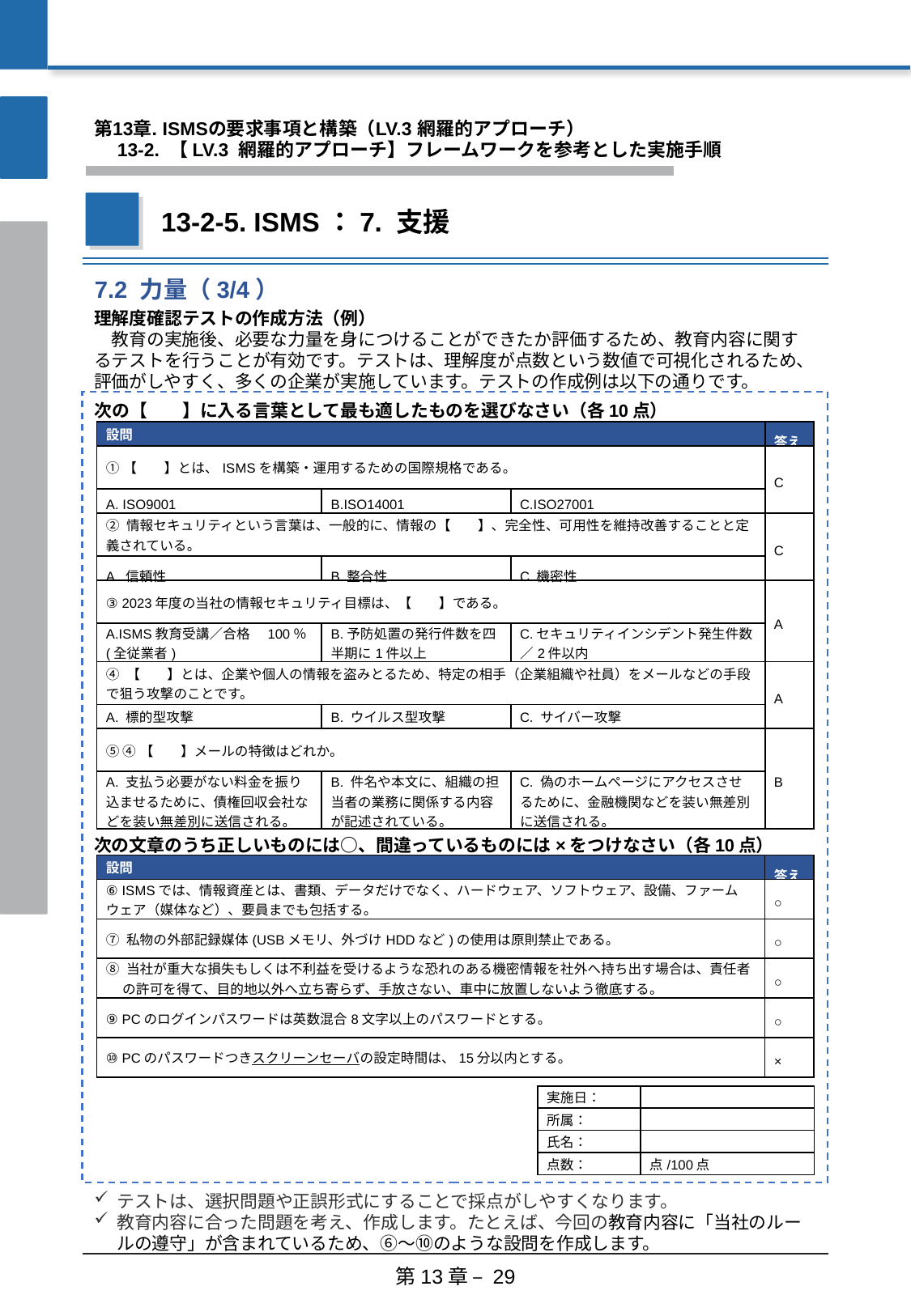

第13章. ISMSの要求事項と構築（LV.3 網羅的アプローチ）
　13-2. 【LV.3 網羅的アプローチ】フレームワークを参考とした実施手順
13-2-5. ISMS：7. 支援
7.2 力量（3/4）
理解度確認テストの作成方法（例）
　教育の実施後、必要な力量を身につけることができたか評価するため、教育内容に関するテストを行うことが有効です。テストは、理解度が点数という数値で可視化されるため、評価がしやすく、多くの企業が実施しています。テストの作成例は以下の通りです。
次の【　　】に入る言葉として最も適したものを選びなさい（各10点）

| 設問 |  |  | 答え |
| --- | --- | --- | --- |
| ①【　　】とは、ISMSを構築・運用するための国際規格である。 |  |  | C |
| A. ISO9001 | B.ISO14001 | C.ISO27001 |  |
| ② 情報セキュリティという言葉は、一般的に、情報の【　　】、完全性、可用性を維持改善することと定義されている。 |  |  | C |
| A. 信頼性 | B.整合性 | C.機密性 |  |
| ③ 2023年度の当社の情報セキュリティ目標は、【　　】である。 |  |  | A |
| A.ISMS教育受講／合格　100％(全従業者) | B.予防処置の発行件数を四半期に1件以上 | C.セキュリティインシデント発生件数／2件以内 |  |
| ④ 【　　】とは、企業や個人の情報を盗みとるため、特定の相手（企業組織や社員）をメールなどの手段で狙う攻撃のことです。 |  |  | A |
| A. 標的型攻撃 | B. ウイルス型攻撃 | C. サイバー攻撃 |  |
| ⑤ ④【　　】メールの特徴はどれか。 |  |  | B |
| A. 支払う必要がない料金を振り込ませるために、債権回収会社などを装い無差別に送信される。 | B. 件名や本文に、組織の担当者の業務に関係する内容が記述されている。 | C. 偽のホームページにアクセスさせるために、金融機関などを装い無差別に送信される。 |  |
次の文章のうち正しいものには○、間違っているものには×をつけなさい（各10点）
| 設問 | 答え |
| --- | --- |
| ⑥ ISMSでは、情報資産とは、書類、データだけでなく、ハードウェア、ソフトウェア、設備、ファームウェア（媒体など）、要員までも包括する。 | ○ |
| ⑦ 私物の外部記録媒体(USBメモリ、外づけHDDなど)の使用は原則禁止である。 | ○ |
| ⑧ 当社が重大な損失もしくは不利益を受けるような恐れのある機密情報を社外へ持ち出す場合は、責任者 　 の許可を得て、目的地以外へ立ち寄らず、手放さない、車中に放置しないよう徹底する。 | ○ |
| ⑨ PCのログインパスワードは英数混合8文字以上のパスワードとする。 | ○ |
| ⑩ PCのパスワードつきスクリーンセーバの設定時間は、15分以内とする。 | × |
| 実施日： |  |
| --- | --- |
| 所属： |  |
| 氏名： |  |
| 点数： | 点/100点 |
テストは、選択問題や正誤形式にすることで採点がしやすくなります。
教育内容に合った問題を考え、作成します。たとえば、今回の教育内容に「当社のルールの遵守」が含まれているため、⑥～⑩のような設問を作成します。
第13章 – 29